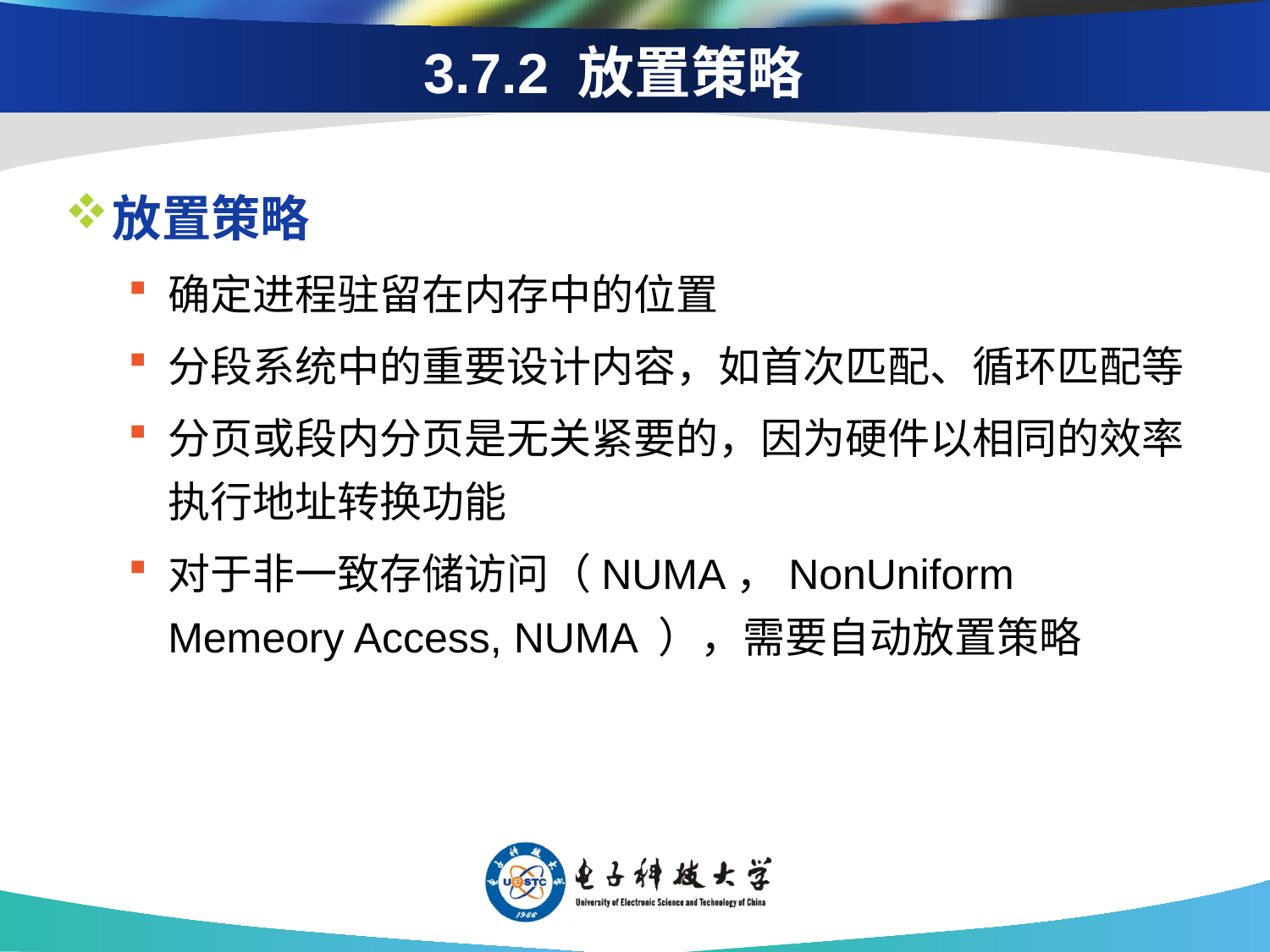

# 3.7.2 放置策略
放置策略
确定进程驻留在内存中的位置
分段系统中的重要设计内容，如首次匹配、循环匹配等
分页或段内分页是无关紧要的，因为硬件以相同的效率执行地址转换功能
对于非一致存储访问（NUMA，NonUniform Memeory Access, NUMA ），需要自动放置策略